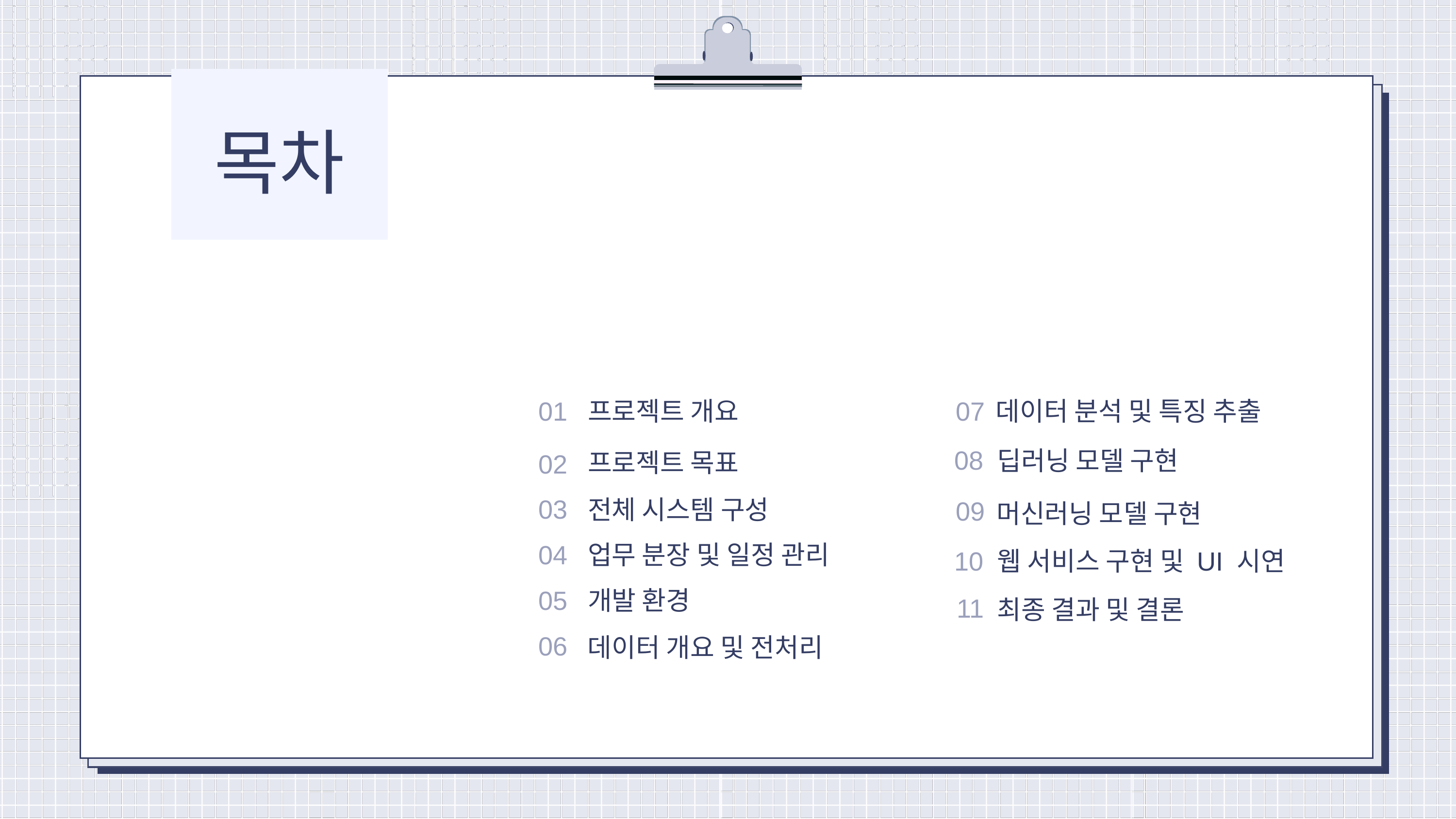

목차
01
프로젝트 개요
07
데이터 분석 및 특징 추출
08
딥러닝 모델 구현
프로젝트 목표
02
03
전체 시스템 구성
09
머신러닝 모델 구현
04
업무 분장 및 일정 관리
10
웹 서비스 구현 및 UI 시연
05
개발 환경
11
최종 결과 및 결론
06
데이터 개요 및 전처리